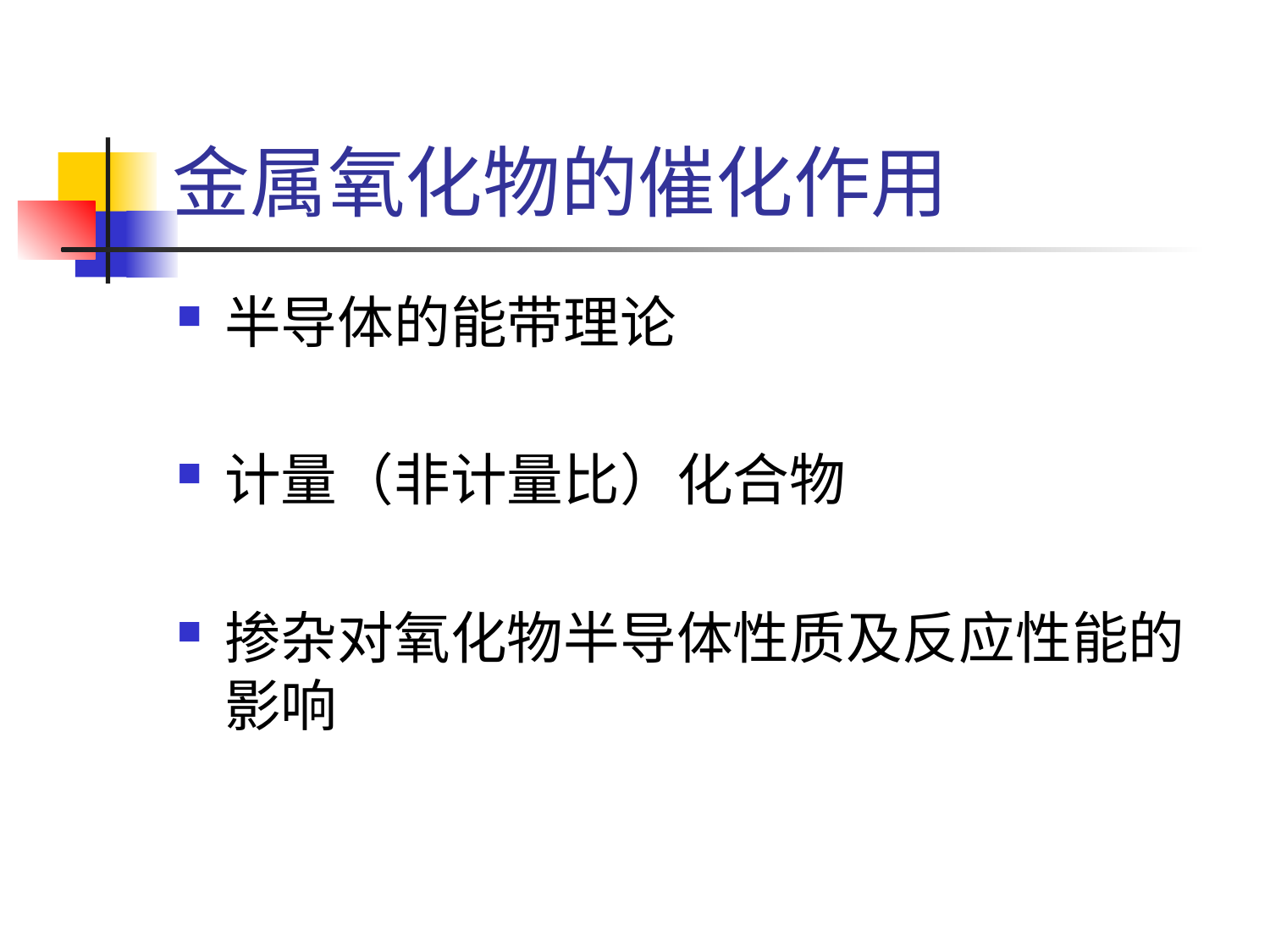

# 金属氧化物的催化作用
半导体的能带理论

计量（非计量比）化合物

掺杂对氧化物半导体性质及反应性能的影响